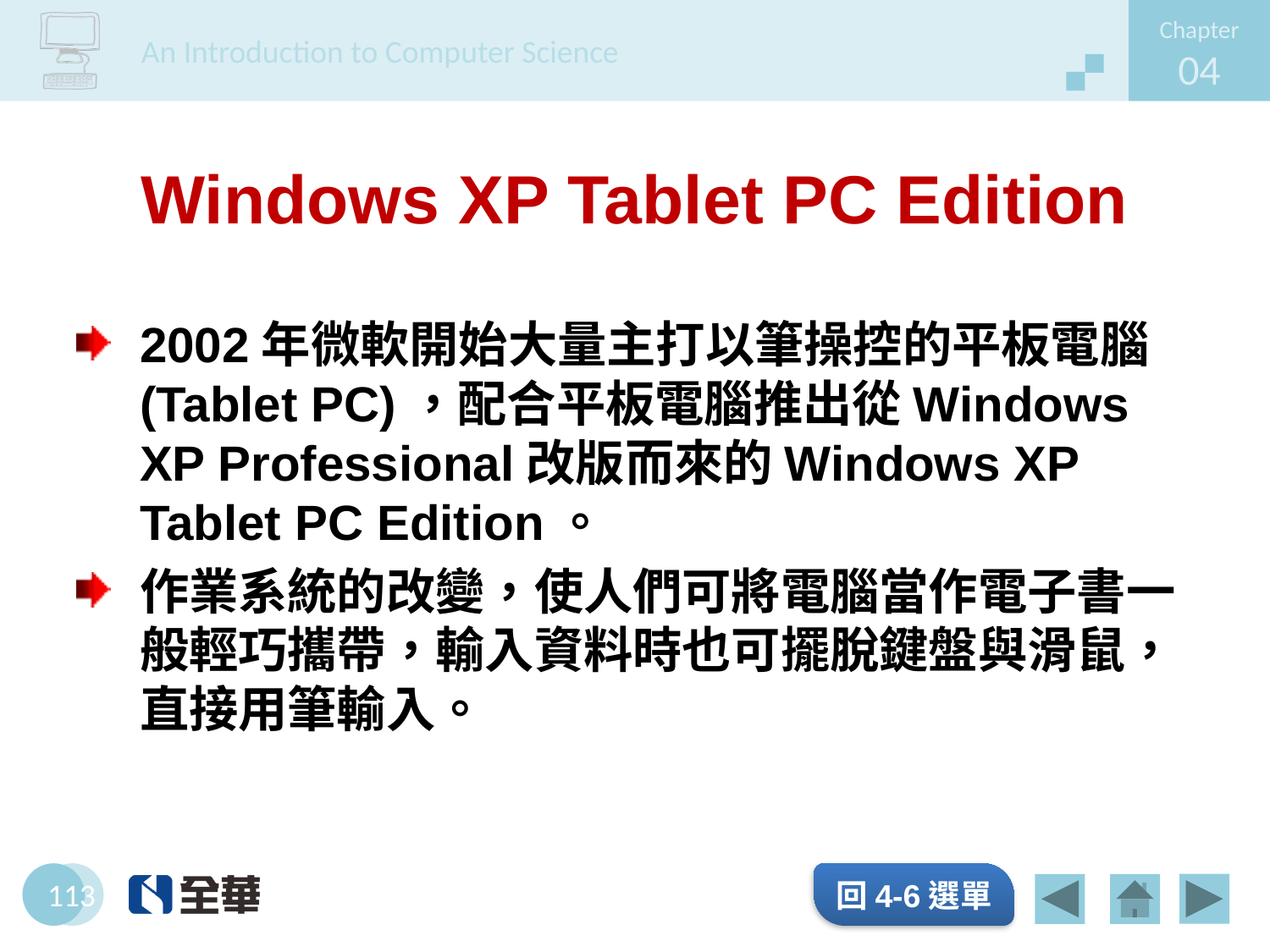

# Windows XP Tablet PC Edition
2002年微軟開始大量主打以筆操控的平板電腦(Tablet PC)，配合平板電腦推出從Windows XP Professional改版而來的Windows XP Tablet PC Edition。
作業系統的改變，使人們可將電腦當作電子書一般輕巧攜帶，輸入資料時也可擺脫鍵盤與滑鼠，直接用筆輸入。
回4-6選單